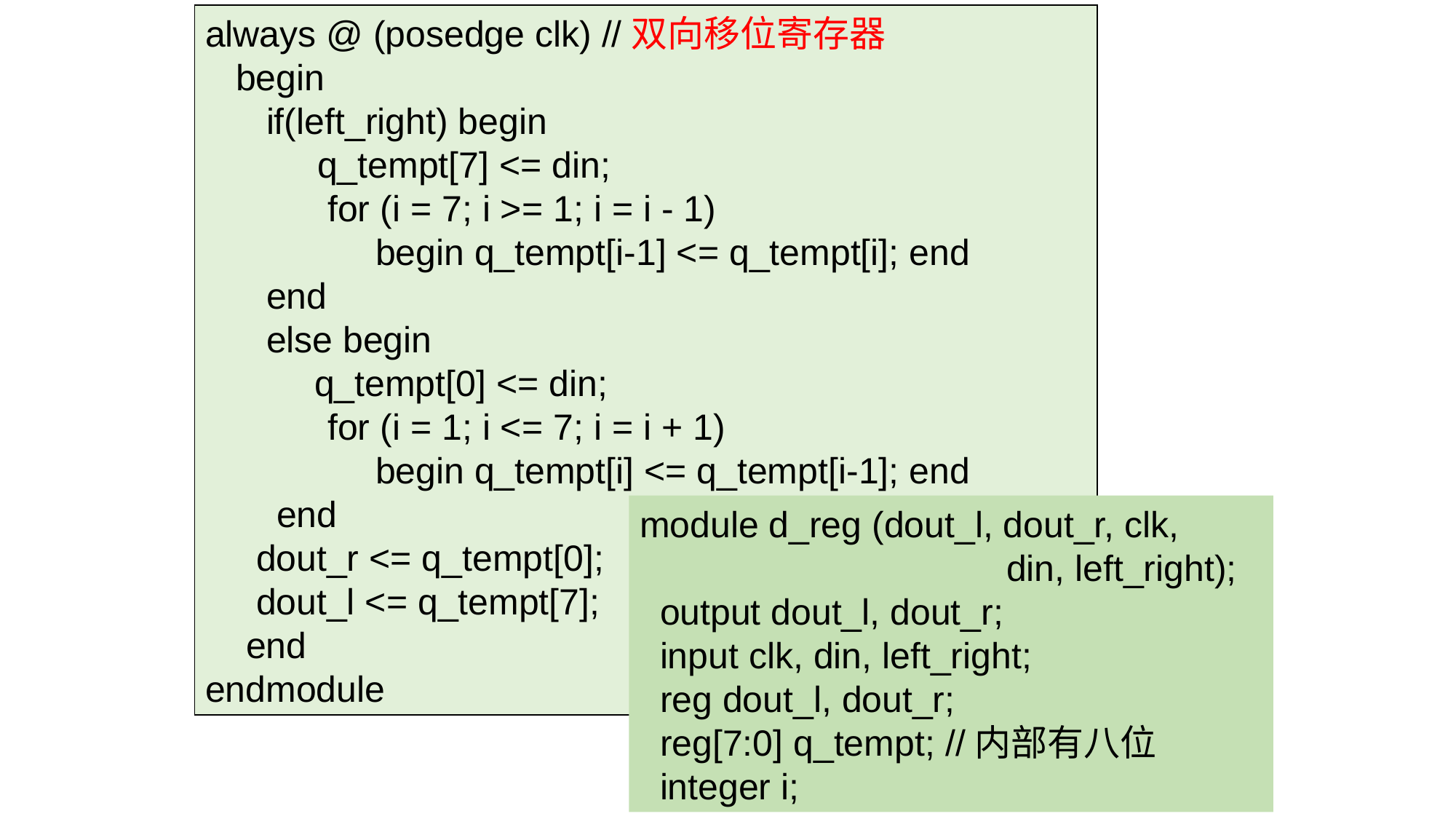

always @ (posedge clk) //双向移位寄存器
   begin
      if(left_right) begin
           q_tempt[7] <= din;
            for (i = 7; i >= 1; i = i - 1)
	      begin q_tempt[i-1] <= q_tempt[i]; end
      end
      else begin
	q_tempt[0] <= din;
            for (i = 1; i <= 7; i = i + 1)
	      begin q_tempt[i] <= q_tempt[i-1]; end
       end
     dout_r <= q_tempt[0];
     dout_l <= q_tempt[7];
    end
endmodule
module d_reg (dout_l, dout_r, clk,
                                    din, left_right);
  output dout_l, dout_r;
  input clk, din, left_right;
  reg dout_l, dout_r;
  reg[7:0] q_tempt; //内部有八位
  integer i;